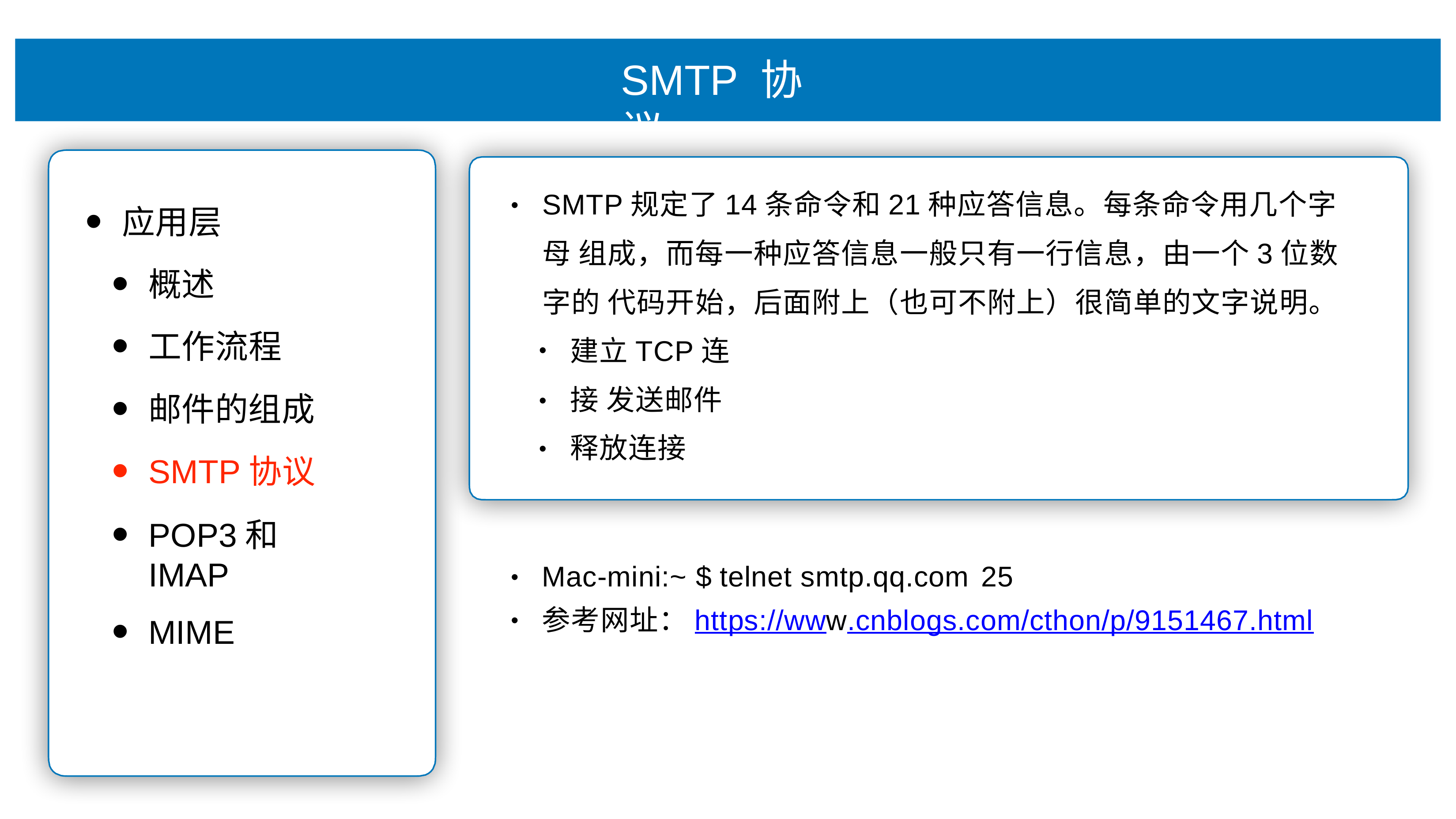

# SMTP 协议

SMTP规定了14条命令和21种应答信息。每条命令⽤⼏个字⺟ 组成，⽽每⼀种应答信息⼀般只有⼀⾏信息，由⼀个3位数字的 代码开始，后⾯附上（也可不附上）很简单的⽂字说明。
•
应⽤层
概述
⼯作流程
邮件的组成
SMTP协议
POP3和IMAP
MIME
建⽴TCP连接 发送邮件
释放连接
•
•
Mac-mini:~ $ telnet smtp.qq.com 25
参考⽹址：https://www.cnblogs.com/cthon/p/9151467.html
•
•